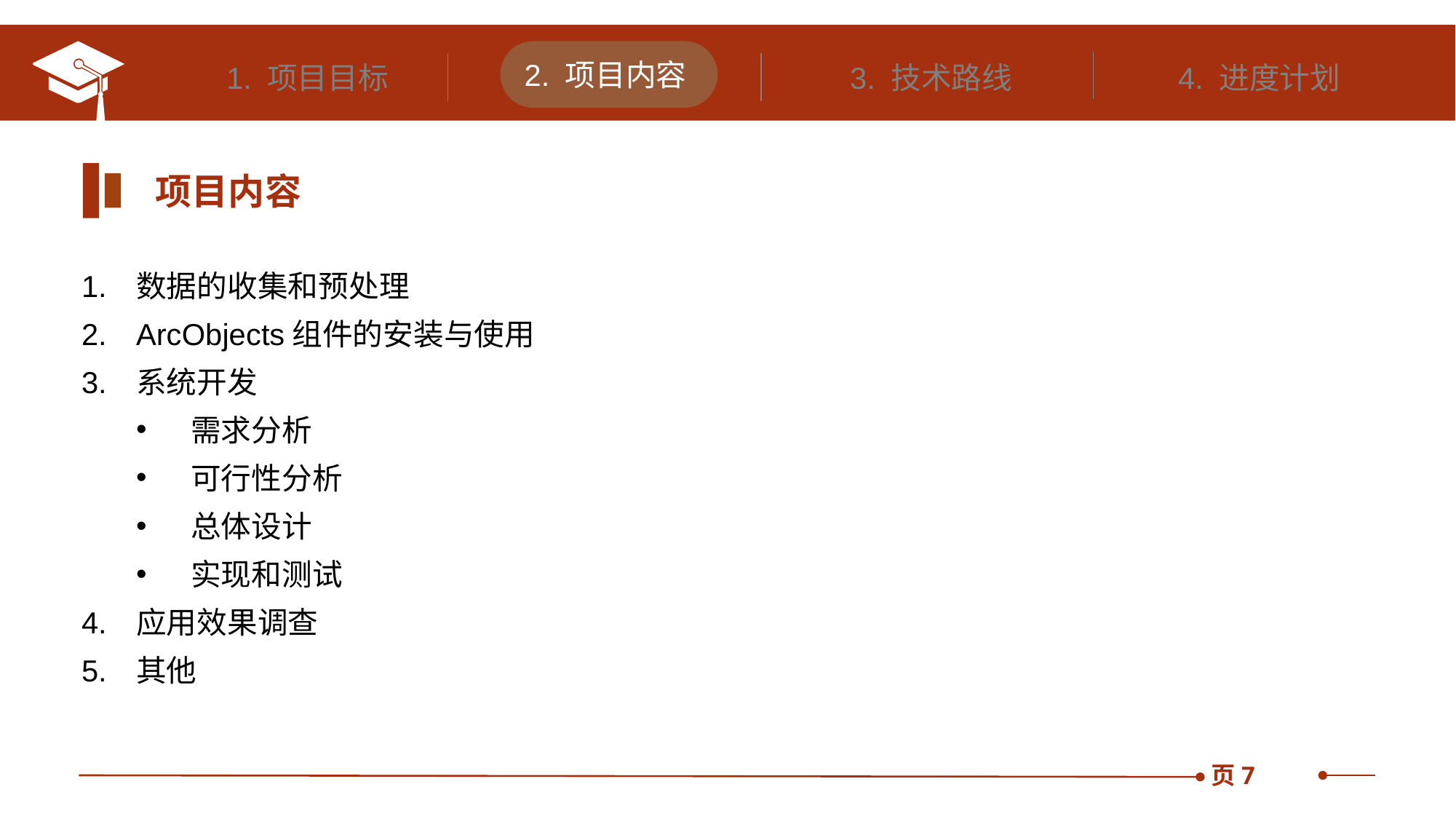

2. 项目内容
1. 项目目标
3. 技术路线
4. 进度计划

项目内容

数据的收集和预处理
ArcObjects组件的安装与使用
系统开发
需求分析
可行性分析
总体设计
实现和测试
应用效果调查
其他